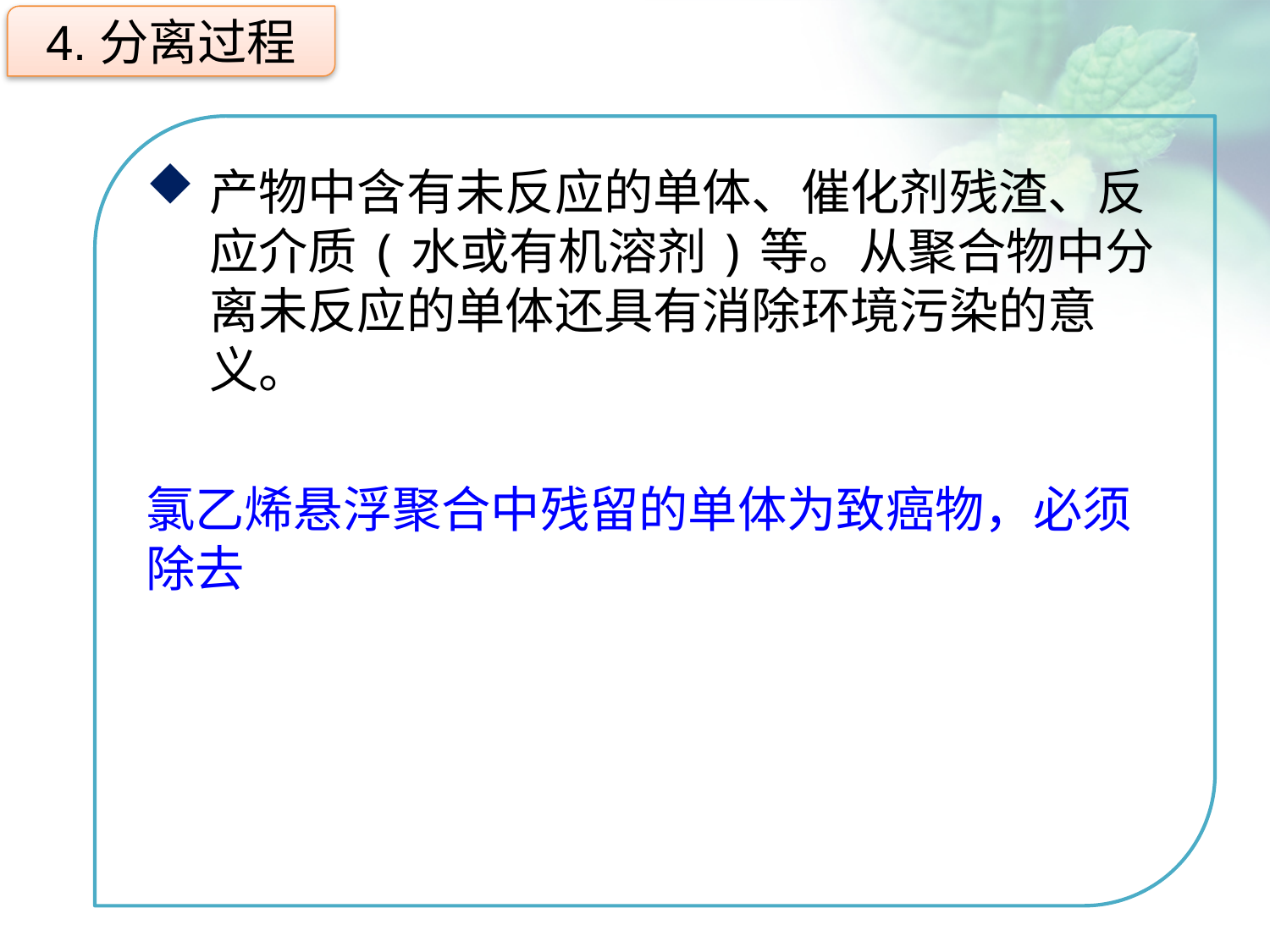

4.分离过程
产物中含有未反应的单体、催化剂残渣、反应介质(水或有机溶剂)等。从聚合物中分离未反应的单体还具有消除环境污染的意义。

氯乙烯悬浮聚合中残留的单体为致癌物，必须除去
点击添加文本
点击添加文本
点击添加文本
点击添加文本